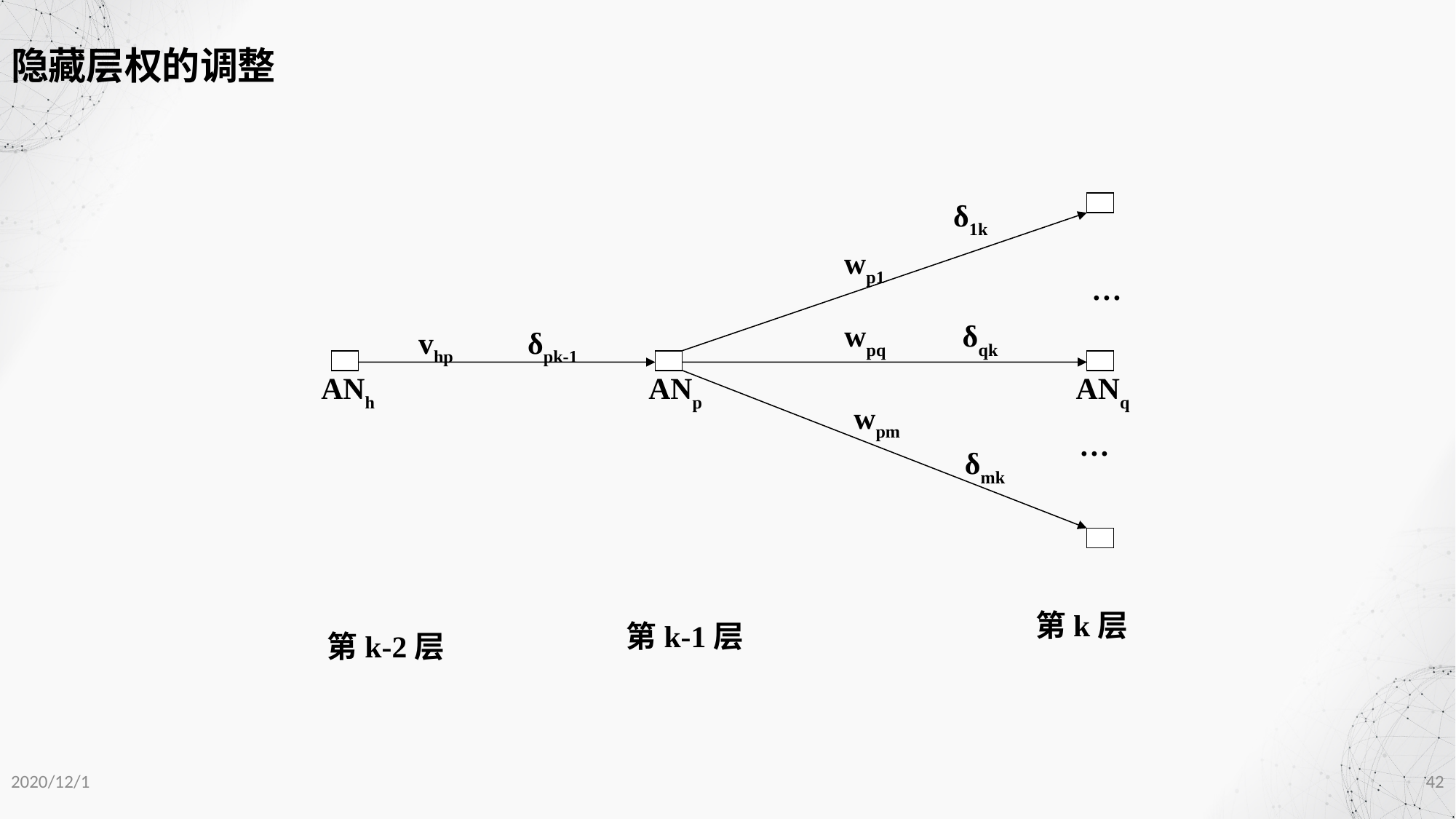

隐藏层权的调整
δ1k

wp1
…
wpq
δqk
vhp	δpk-1
ANh
ANp
ANq
wpm
…
δmk
第k层
第k-1层
第k-2层

2020/12/1
42